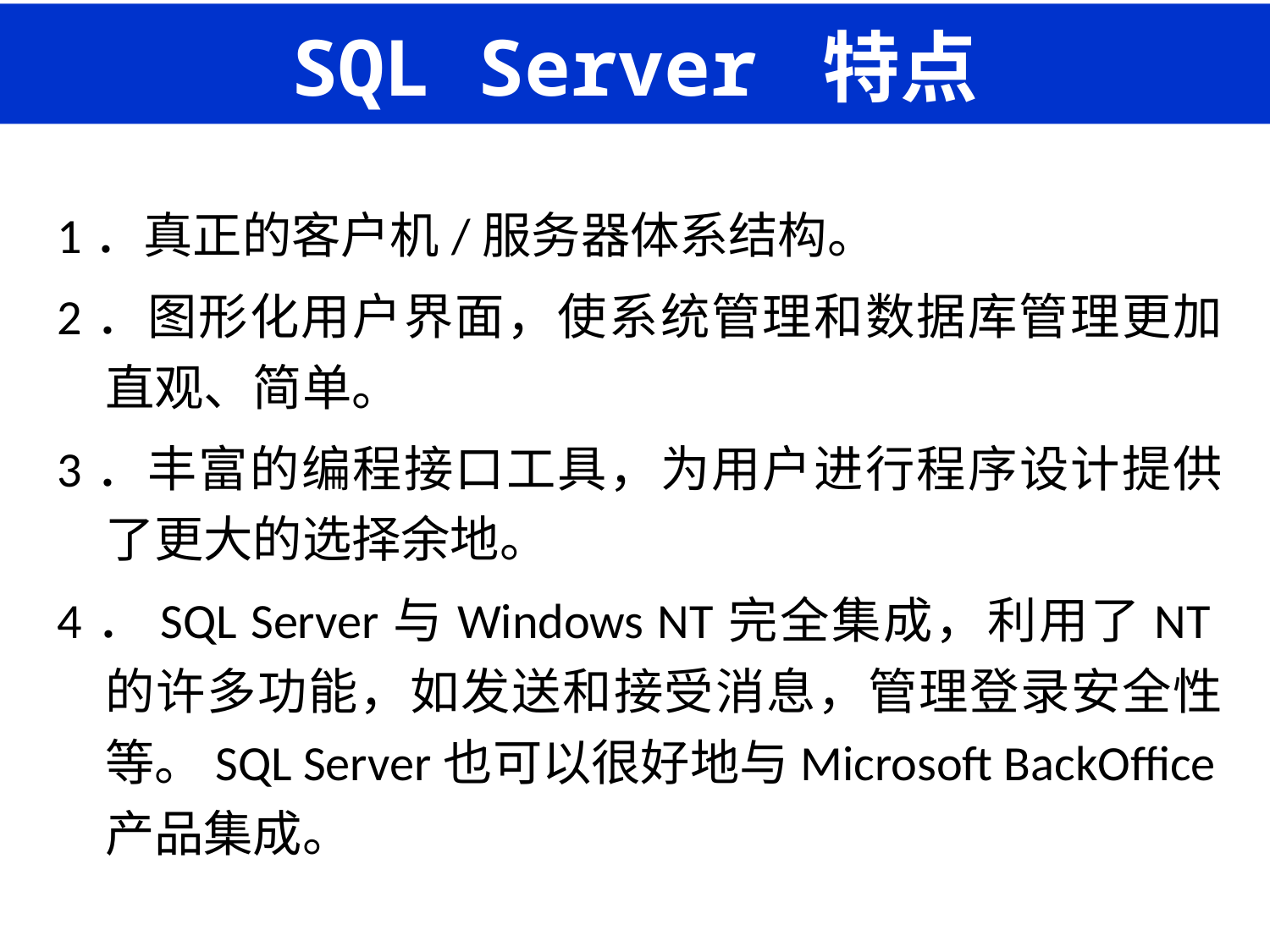

# SQL Server 特点
1．真正的客户机/服务器体系结构。
2．图形化用户界面，使系统管理和数据库管理更加直观、简单。
3．丰富的编程接口工具，为用户进行程序设计提供了更大的选择余地。
4．SQL Server与Windows NT完全集成，利用了NT的许多功能，如发送和接受消息，管理登录安全性等。SQL Server也可以很好地与Microsoft BackOffice产品集成。